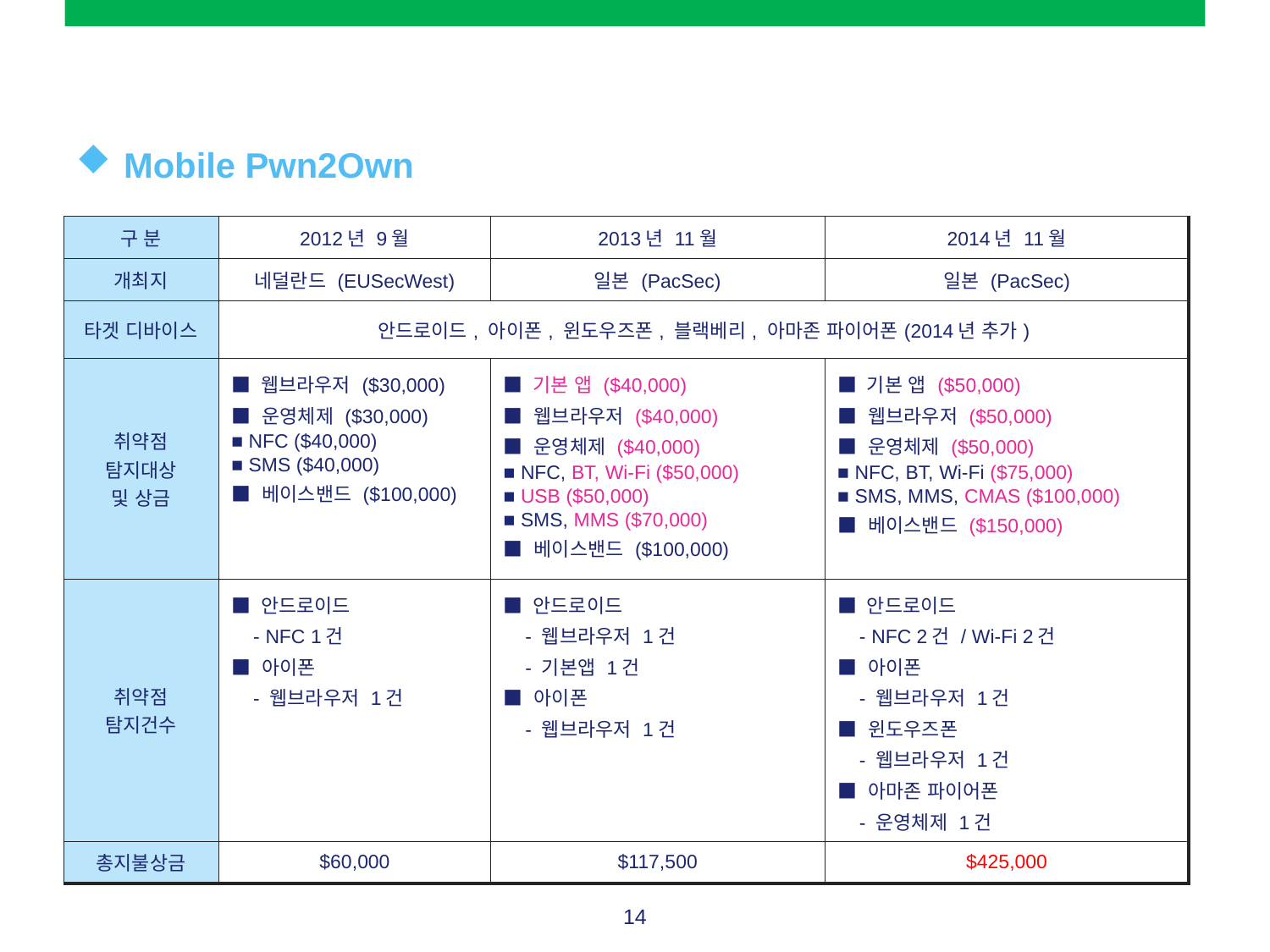

#
Mobile Pwn2Own
| 구 분 | 2012년 9월 | 2013년 11월 | 2014년 11월 |
| --- | --- | --- | --- |
| 개최지 | 네덜란드 (EUSecWest) | 일본 (PacSec) | 일본 (PacSec) |
| 타겟 디바이스 | 안드로이드, 아이폰, 윈도우즈폰, 블랙베리, 아마존 파이어폰(2014년 추가) |  |  |
| 취약점 탐지대상 및 상금 | ■ 웹브라우저 ($30,000) ■ 운영체제 ($30,000) ■ NFC ($40,000) ■ SMS ($40,000) ■ 베이스밴드 ($100,000) | ■ 기본 앱 ($40,000) ■ 웹브라우저 ($40,000) ■ 운영체제 ($40,000) ■ NFC, BT, Wi-Fi ($50,000) ■ USB ($50,000) ■ SMS, MMS ($70,000) ■ 베이스밴드 ($100,000) | ■ 기본 앱 ($50,000) ■ 웹브라우저 ($50,000) ■ 운영체제 ($50,000) ■ NFC, BT, Wi-Fi ($75,000) ■ SMS, MMS, CMAS ($100,000) ■ 베이스밴드 ($150,000) |
| 취약점 탐지건수 | ■ 안드로이드 - NFC 1건 ■ 아이폰 - 웹브라우저 1건 | ■ 안드로이드 - 웹브라우저 1건 - 기본앱 1건 ■ 아이폰 - 웹브라우저 1건 | ■ 안드로이드 - NFC 2건 / Wi-Fi 2건 ■ 아이폰 - 웹브라우저 1건 ■ 윈도우즈폰 - 웹브라우저 1건 ■ 아마존 파이어폰 - 운영체제 1건 |
| 총지불상금 | $60,000 | $117,500 | $425,000 |
14